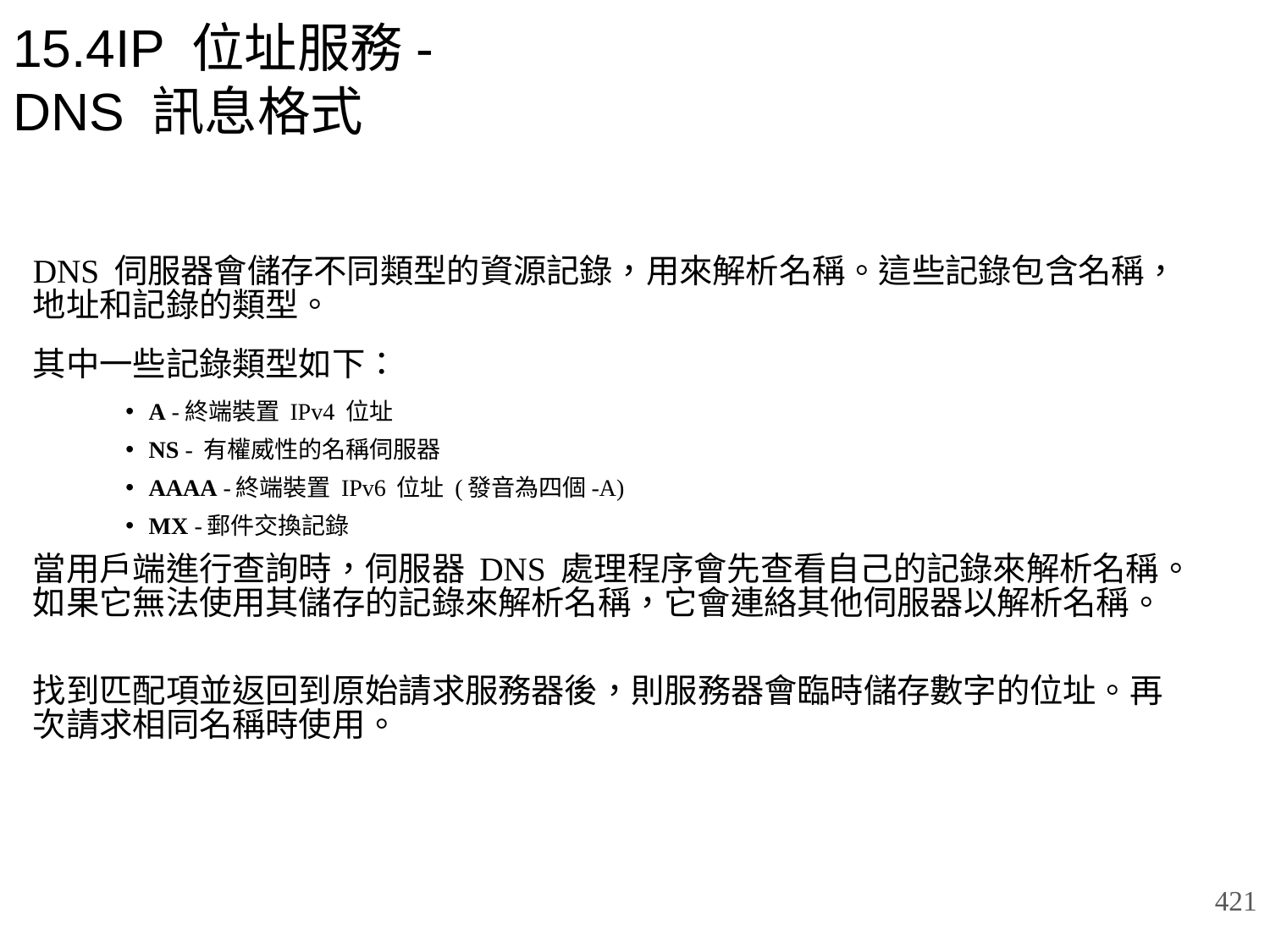

# 15.4IP 位址服務- DNS 訊息格式
DNS 伺服器會儲存不同類型的資源記錄，用來解析名稱。這些記錄包含名稱，地址和記錄的類型。
其中一些記錄類型如下：
A -終端裝置 IPv4 位址
NS - 有權威性的名稱伺服器
AAAA -終端裝置 IPv6 位址 (發音為四個-A)
MX -郵件交換記錄
當用戶端進行查詢時，伺服器 DNS 處理程序會先查看自己的記錄來解析名稱。如果它無法使用其儲存的記錄來解析名稱，它會連絡其他伺服器以解析名稱。
找到匹配項並返回到原始請求服務器後，則服務器會臨時儲存數字的位址。再次請求相同名稱時使用。
421